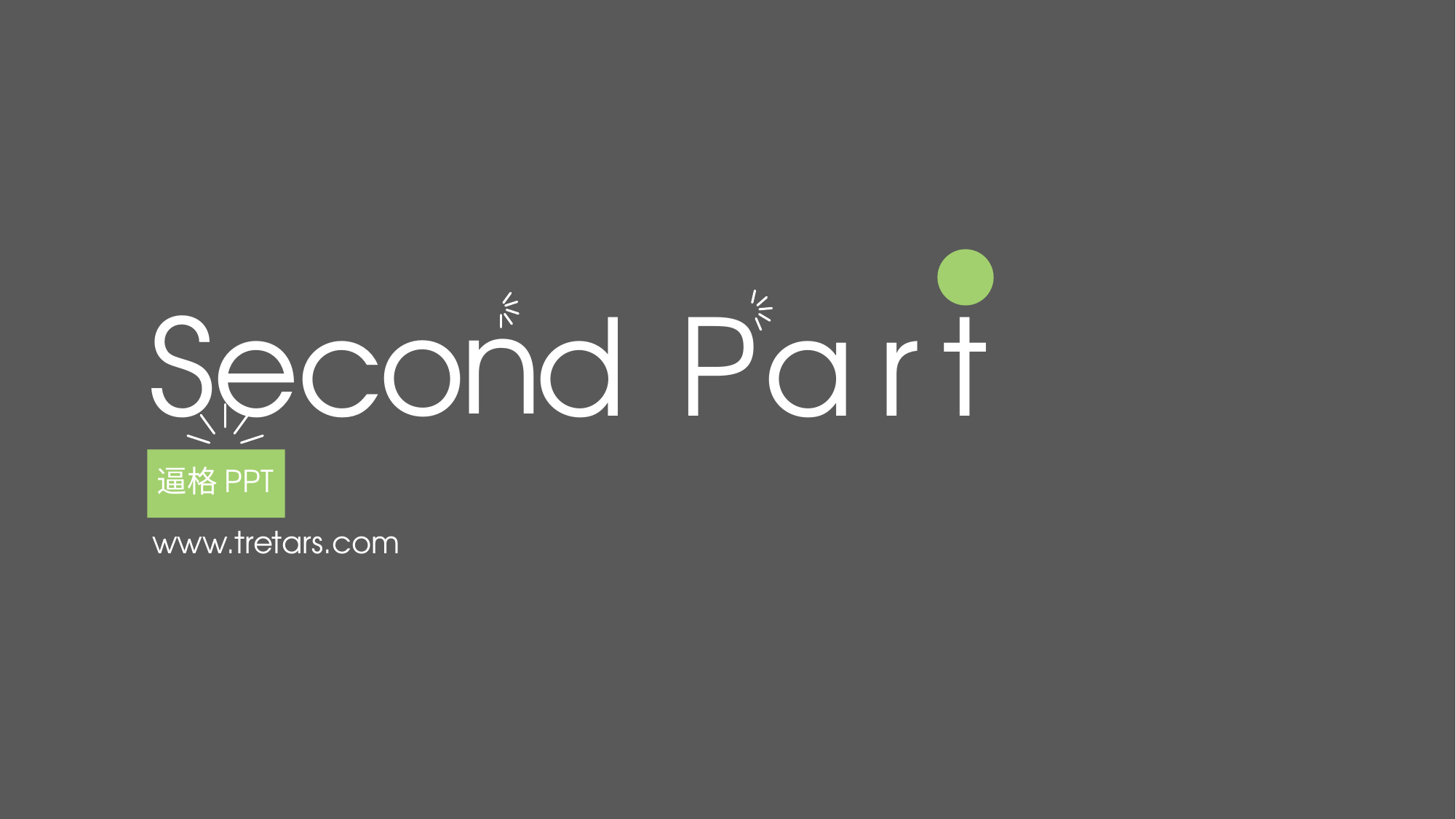

n
o
S
e
c
d
P
a
r
t

逼格PPT
www.tretars.com